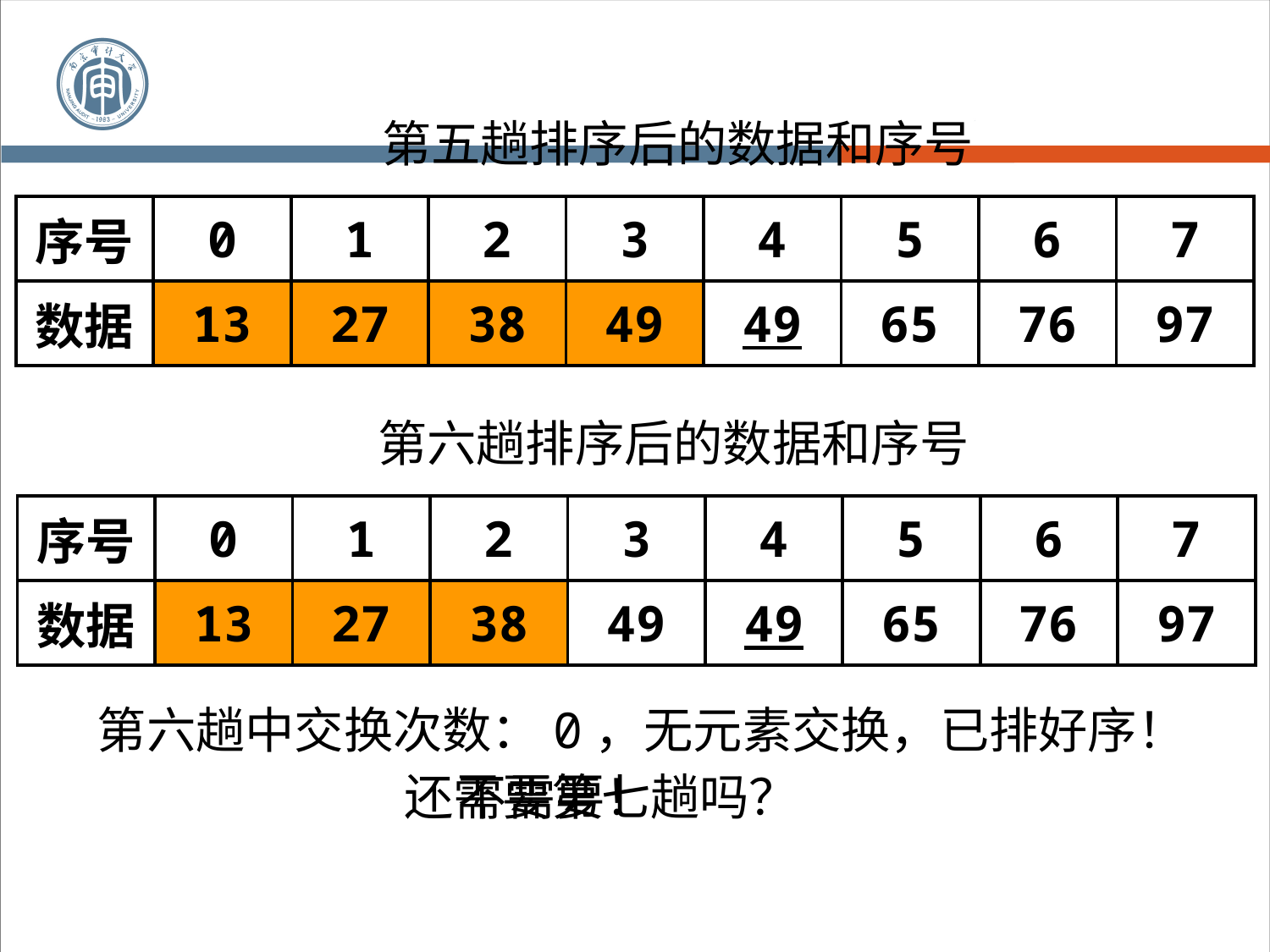

第五趟排序后的数据和序号
| 序号 | 0 | 1 | 2 | 3 | 4 | 5 | 6 | 7 |
| --- | --- | --- | --- | --- | --- | --- | --- | --- |
| 数据 | 13 | 27 | 38 | 49 | 49 | 65 | 76 | 97 |
第六趟排序后的数据和序号
| 序号 | 0 | 1 | 2 | 3 | 4 | 5 | 6 | 7 |
| --- | --- | --- | --- | --- | --- | --- | --- | --- |
| 数据 | 13 | 27 | 38 | 49 | 49 | 65 | 76 | 97 |
第六趟中交换次数：0，无元素交换，已排好序！

还需要第七趟吗？
不需要！